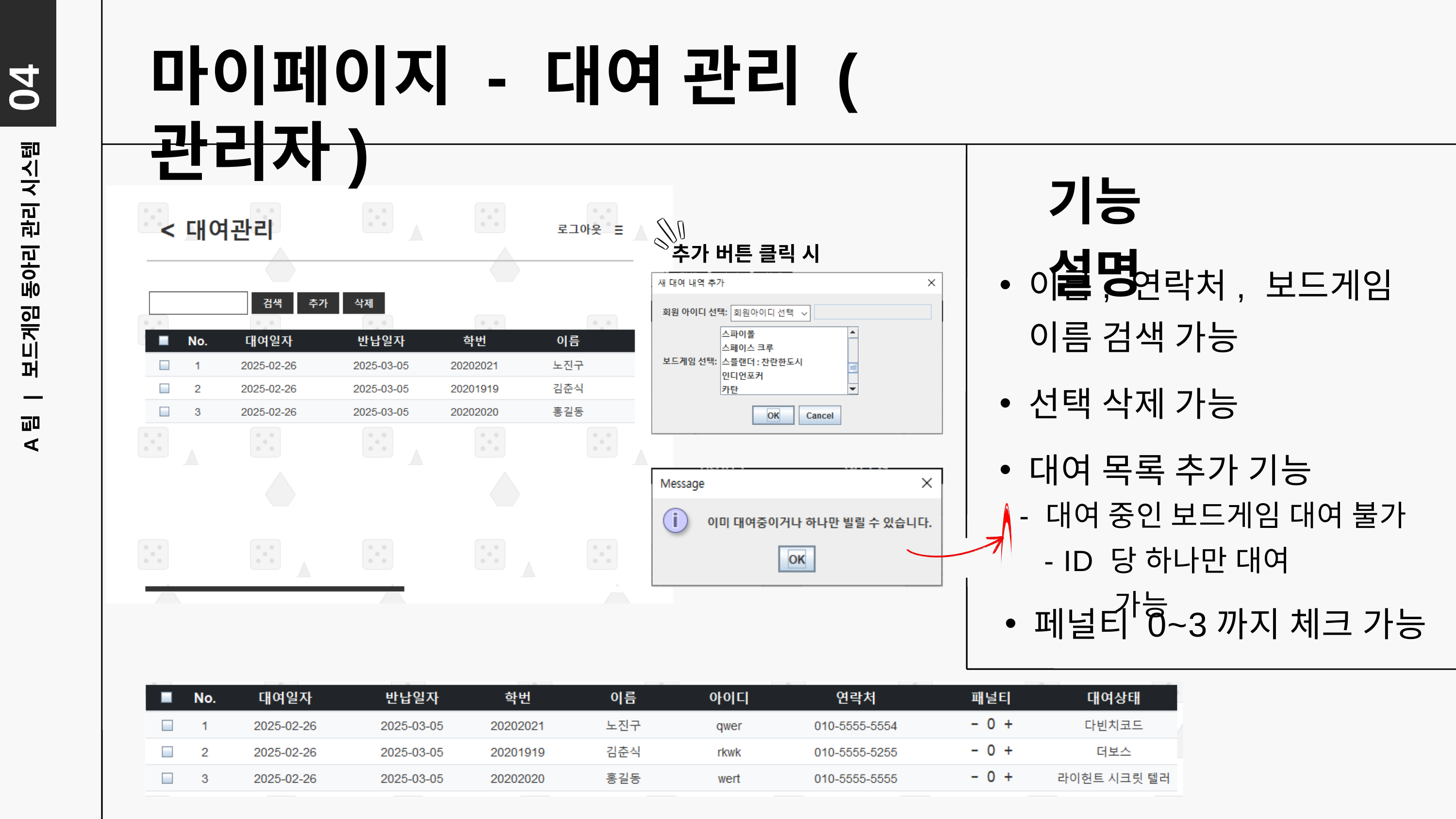

04

마이페이지 - 대여 관리 (관리자)

기능 설명

추가 버튼 클릭 시
이름, 연락처, 보드게임 이름 검색 가능

A팀  |  보드게임 동아리 관리 시스템
선택 삭제 가능
대여 목록 추가 기능

     - 대여 중인 보드게임 대여 불가

      - ID 당 하나만 대여 가능

페널티 0~3까지 체크 가능